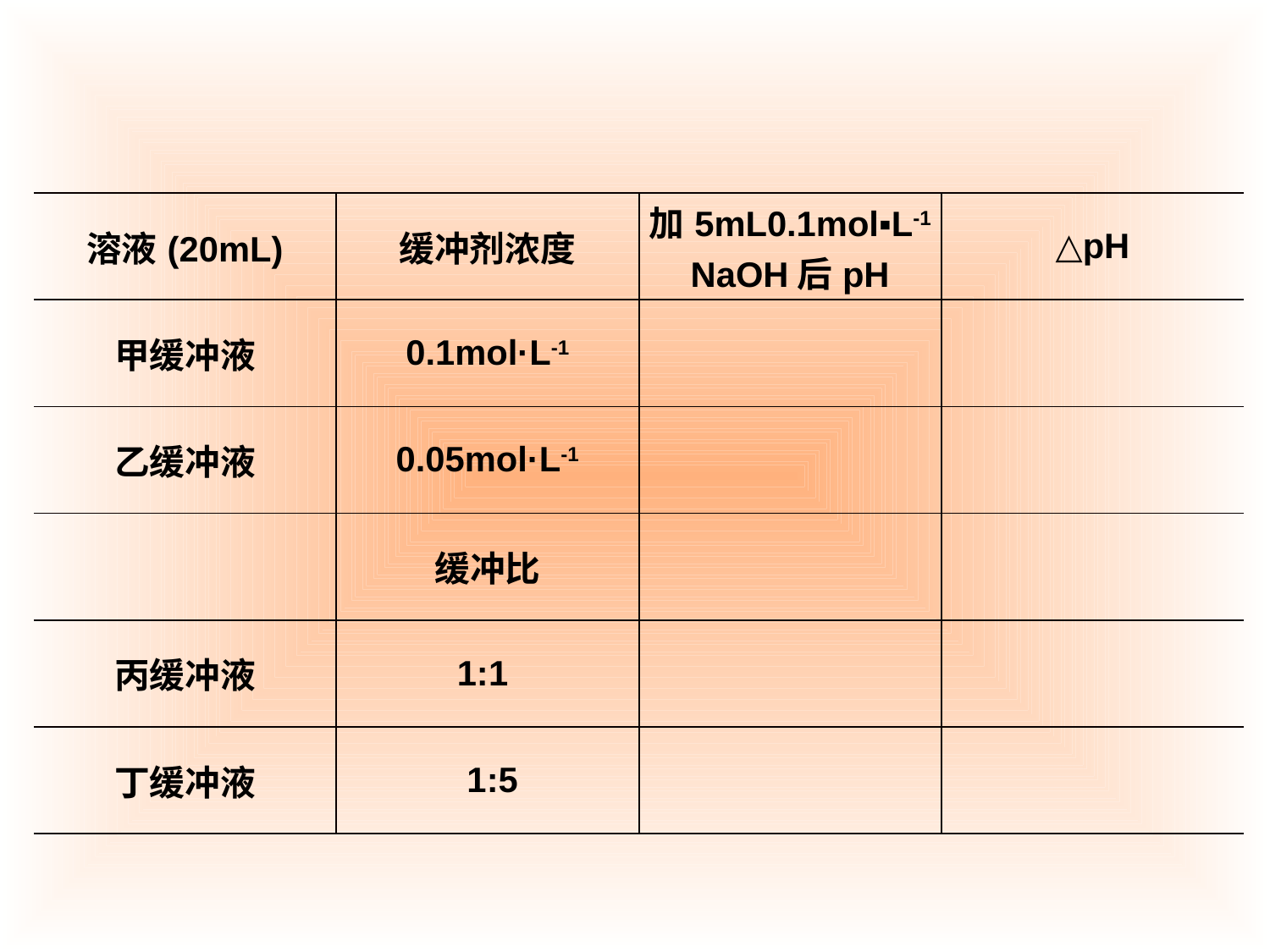

| 溶液(20mL) | 缓冲剂浓度 | 加5mL0.1mol▪L-1 NaOH后pH | △pH |
| --- | --- | --- | --- |
| 甲缓冲液 | 0.1mol·L-1 |  |  |
| 乙缓冲液 | 0.05mol·L-1 |  |  |
|  | 缓冲比 |  |  |
| 丙缓冲液 | 1:1 |  |  |
| 丁缓冲液 | 1:5 |  |  |